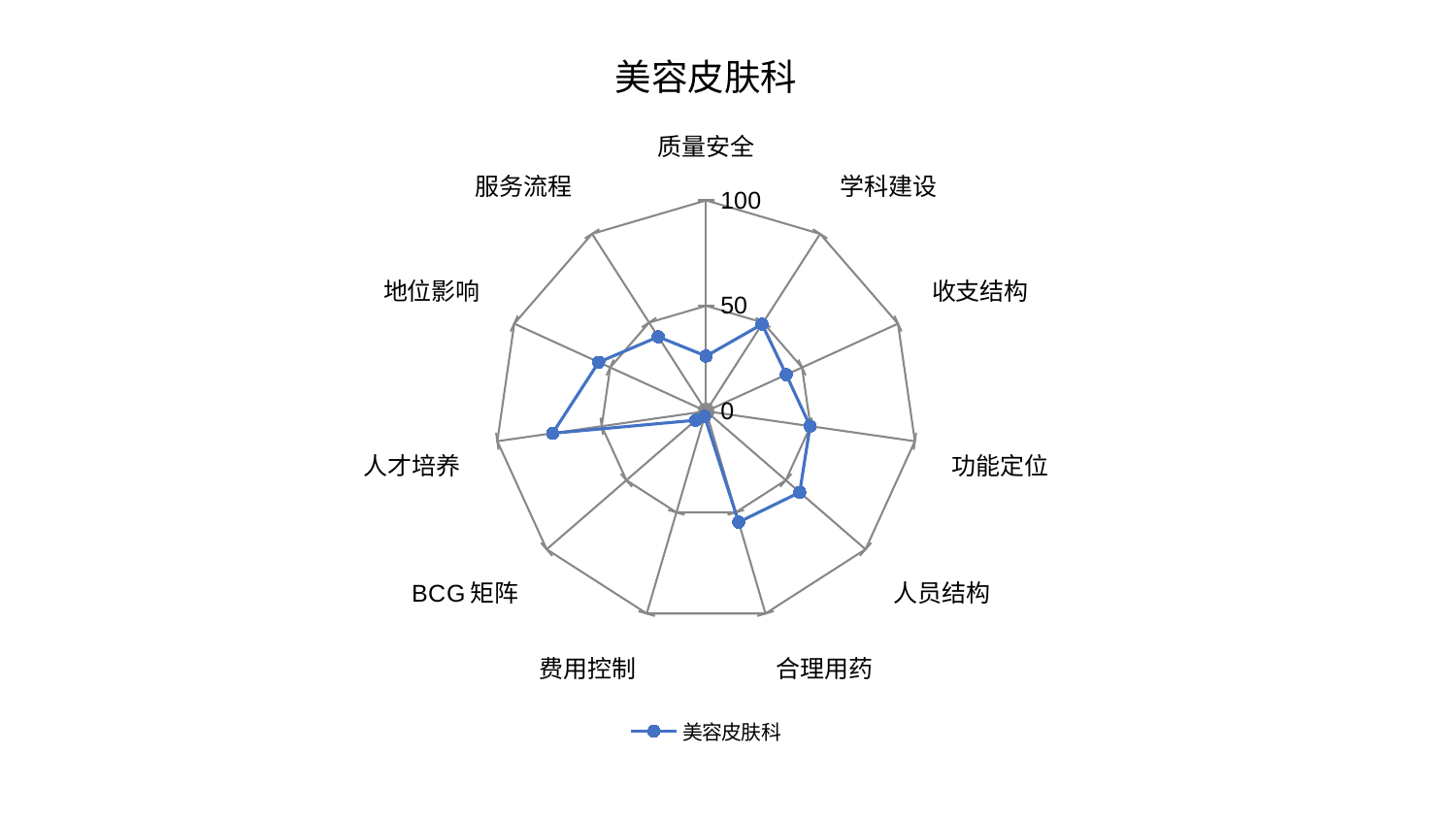

### Chart: 美容皮肤科

| Category | 美容皮肤科 |
|---|---|
| 质量安全 | 26.157908544554466 |
| 学科建设 | 49.09837776644592 |
| 收支结构 | 41.77834987272324 |
| 功能定位 | 49.81067439620868 |
| 人员结构 | 58.71924187054746 |
| 合理用药 | 54.85633336787439 |
| 费用控制 | 2.559895731590681 |
| BCG矩阵 | 6.546105628525593 |
| 人才培养 | 73.52895374797039 |
| 地位影响 | 55.990602448051774 |
| 服务流程 | 41.983262211752184 |
133